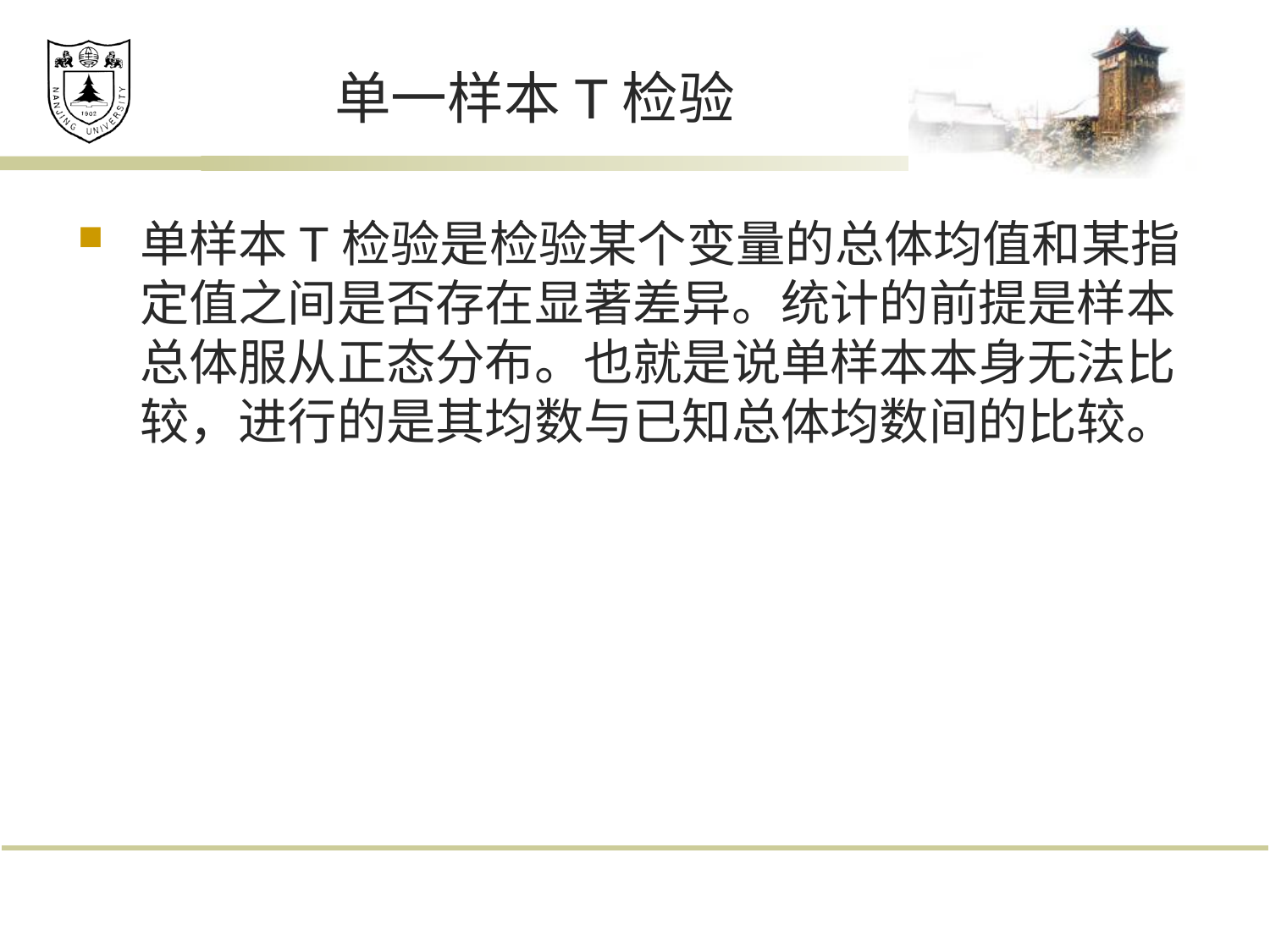

# 单一样本T检验
单样本T检验是检验某个变量的总体均值和某指定值之间是否存在显著差异。统计的前提是样本总体服从正态分布。也就是说单样本本身无法比较，进行的是其均数与已知总体均数间的比较。